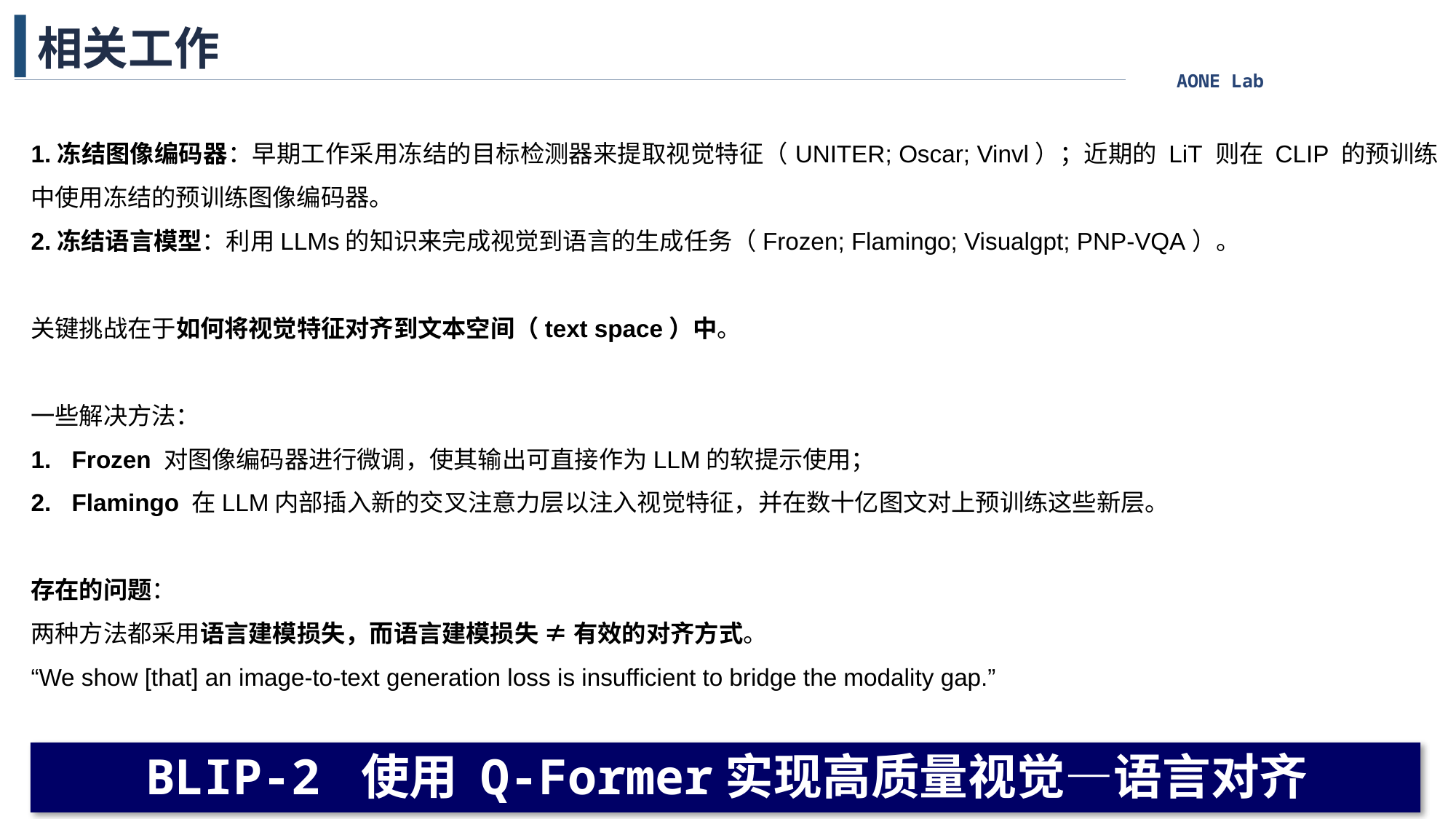

相关工作

1.冻结图像编码器：早期工作采用冻结的目标检测器来提取视觉特征（UNITER; Oscar; Vinvl）；近期的 LiT 则在 CLIP 的预训练中使用冻结的预训练图像编码器。
2.冻结语言模型：利用LLMs的知识来完成视觉到语言的生成任务（Frozen; Flamingo; Visualgpt; PNP-VQA）。

关键挑战在于如何将视觉特征对齐到文本空间（text space）中。

一些解决方法：
Frozen 对图像编码器进行微调，使其输出可直接作为LLM的软提示使用；
Flamingo 在LLM内部插入新的交叉注意力层以注入视觉特征，并在数十亿图文对上预训练这些新层。

存在的问题：
两种方法都采用语言建模损失，而语言建模损失 ≠ 有效的对齐方式。
“We show [that] an image-to-text generation loss is insufficient to bridge the modality gap.”

BLIP-2 使用 Q-Former实现高质量视觉—语言对齐